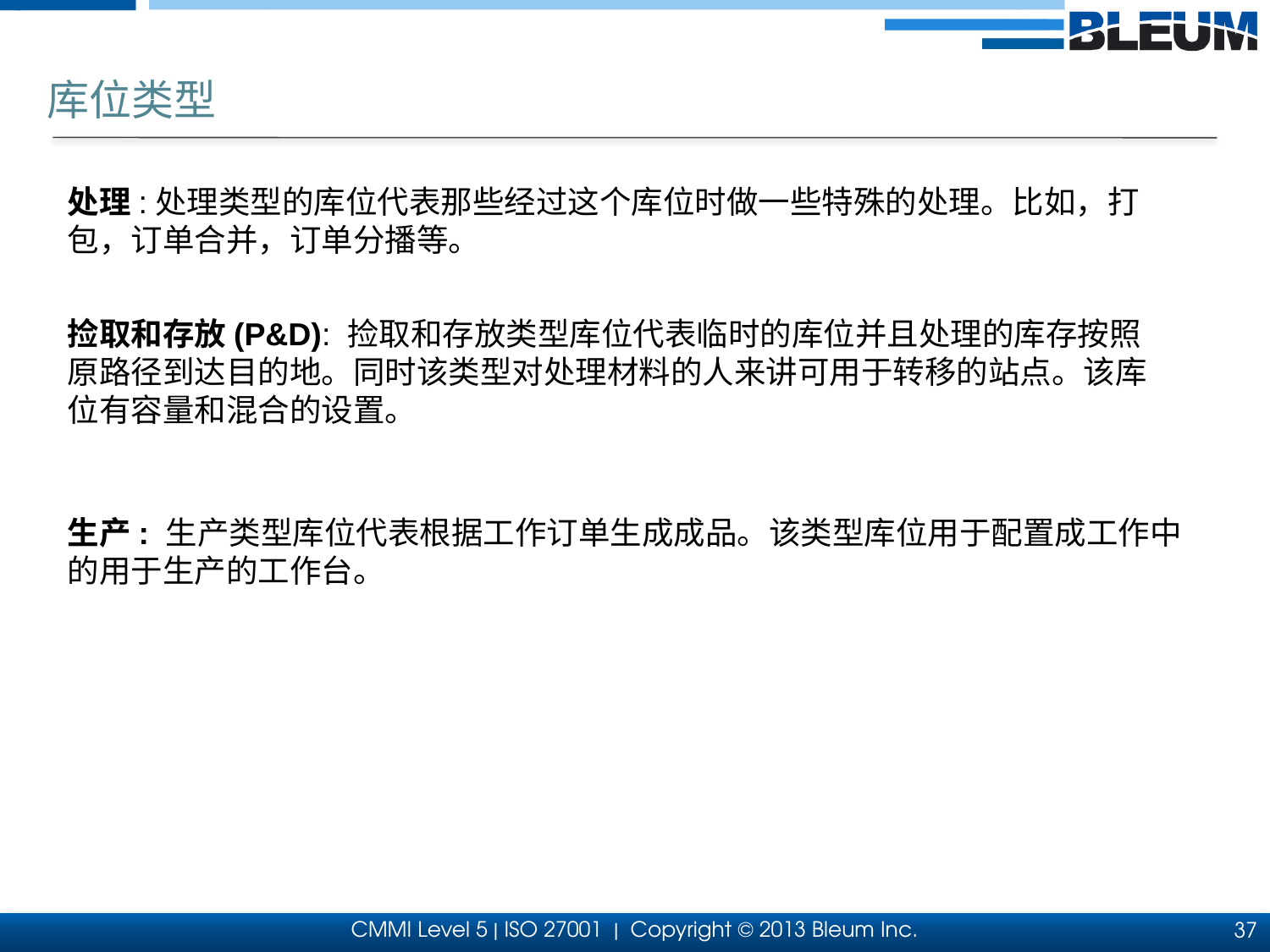

库位类型
处理:处理类型的库位代表那些经过这个库位时做一些特殊的处理。比如，打包，订单合并，订单分播等。
捡取和存放(P&D): 捡取和存放类型库位代表临时的库位并且处理的库存按照原路径到达目的地。同时该类型对处理材料的人来讲可用于转移的站点。该库位有容量和混合的设置。
生产: 生产类型库位代表根据工作订单生成成品。该类型库位用于配置成工作中的用于生产的工作台。
37